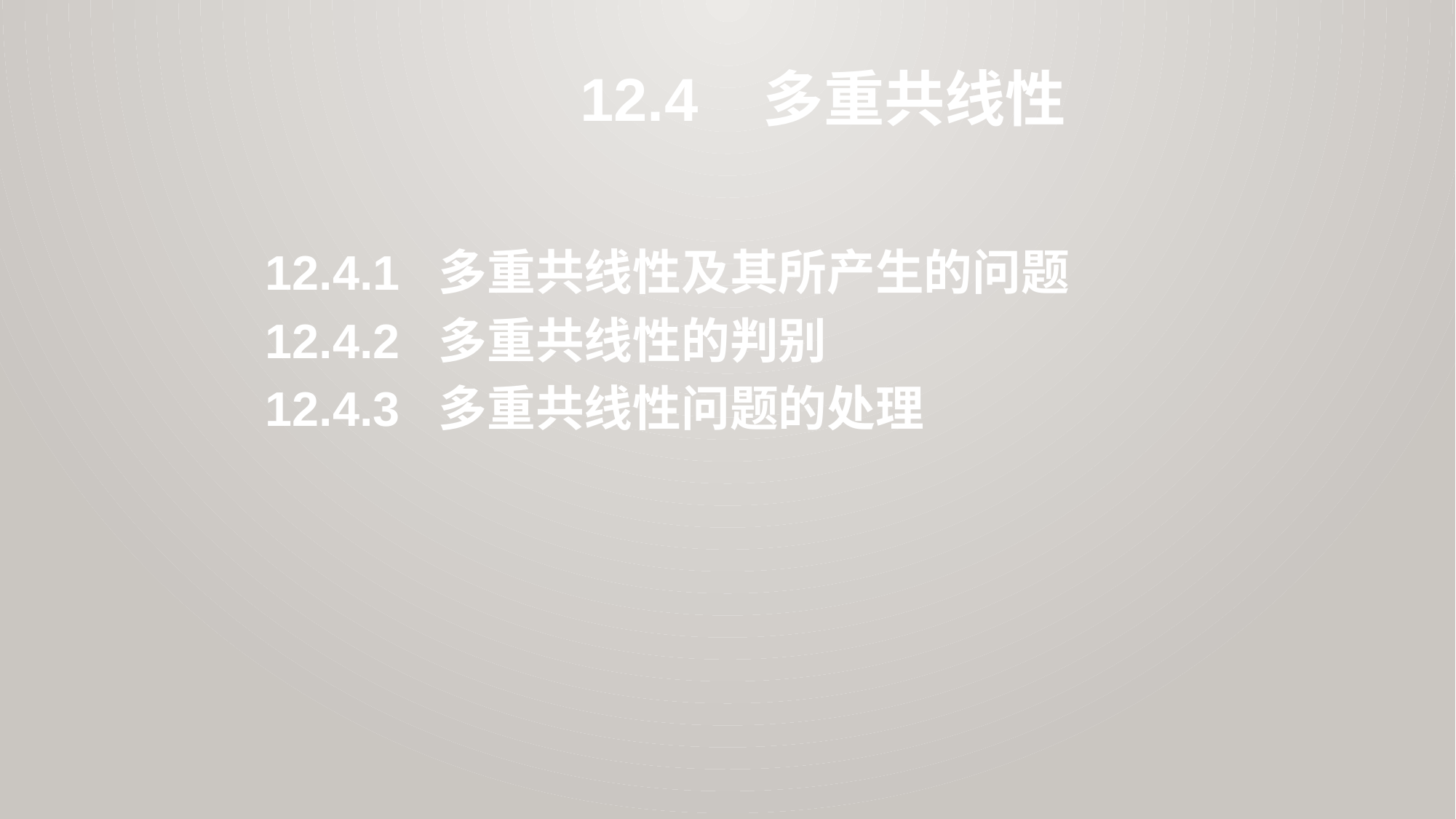

12.4   多重共线性
12.4.1  多重共线性及其所产生的问题
12.4.2  多重共线性的判别
12.4.3  多重共线性问题的处理